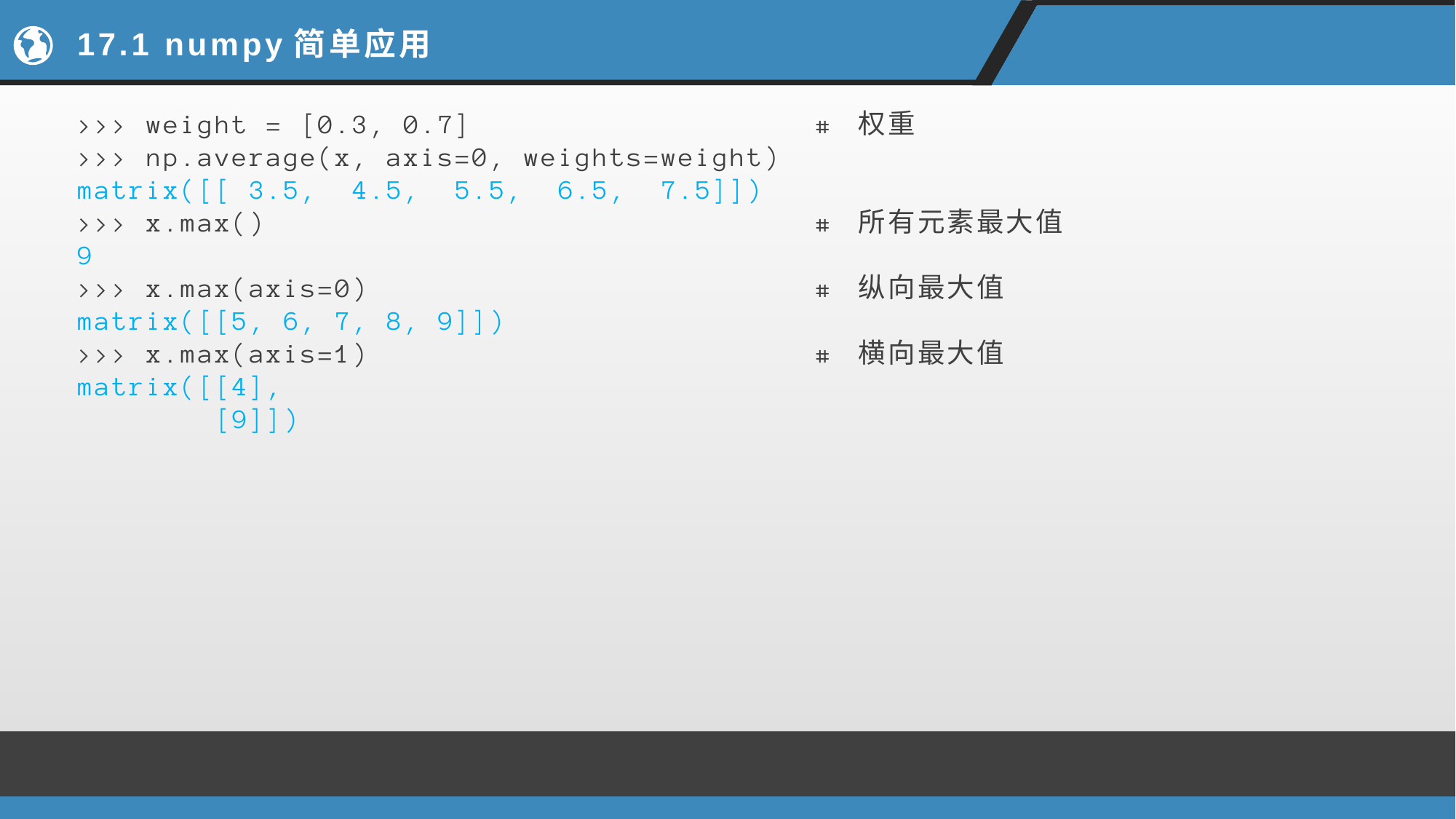

# 17.1 numpy简单应用

>>> weight = [0.3, 0.7]                    # 权重
>>> np.average(x, axis=0, weights=weight)
matrix([[ 3.5,  4.5,  5.5,  6.5,  7.5]])
>>> x.max()                                # 所有元素最大值
9
>>> x.max(axis=0)                          # 纵向最大值
matrix([[5, 6, 7, 8, 9]])
>>> x.max(axis=1)                          # 横向最大值
matrix([[4],
        [9]])